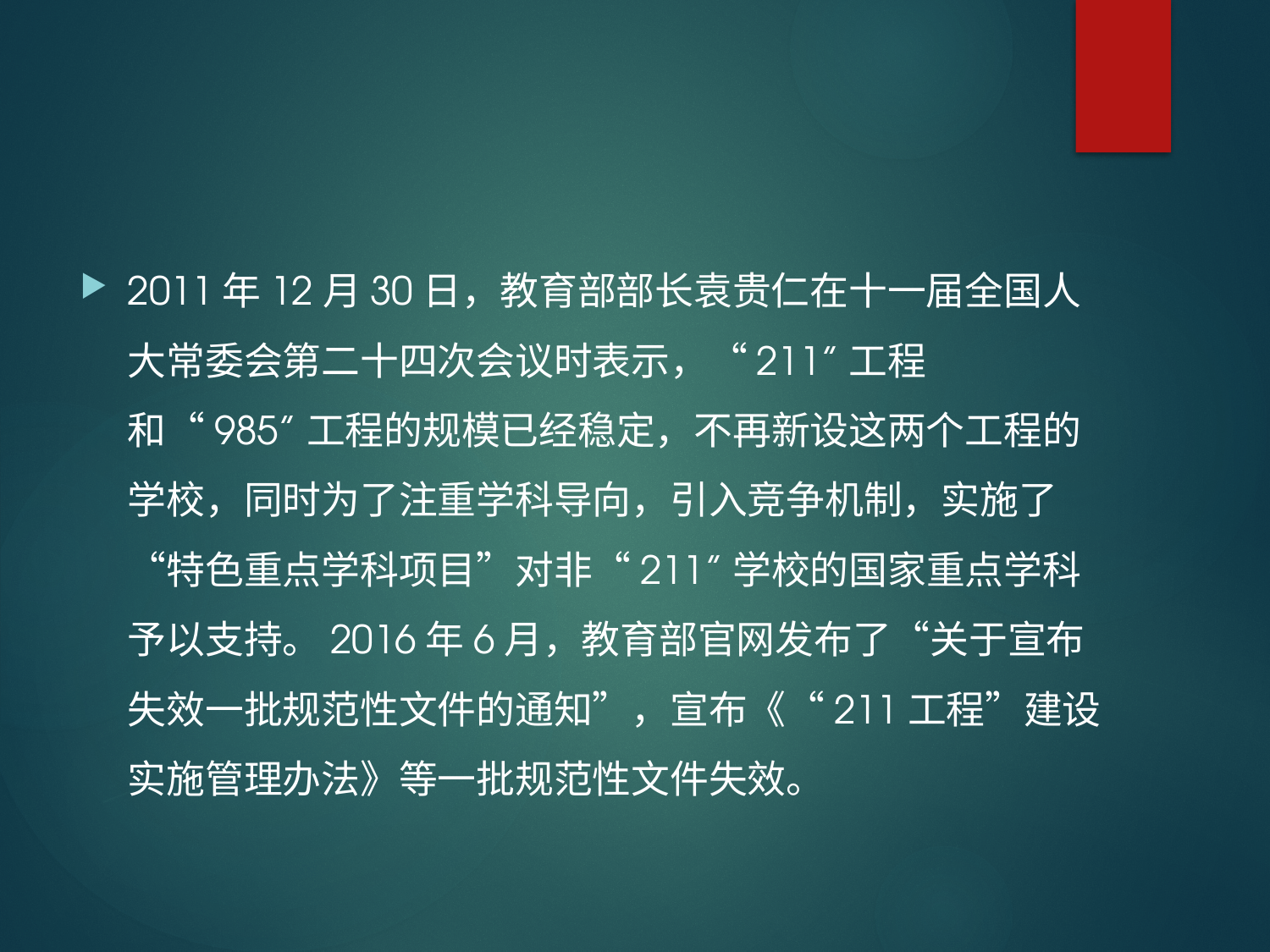

#
2011年12月30日，教育部部长袁贵仁在十一届全国人大常委会第二十四次会议时表示，“211”工程和“985”工程的规模已经稳定，不再新设这两个工程的学校，同时为了注重学科导向，引入竞争机制，实施了“特色重点学科项目”对非“211”学校的国家重点学科予以支持。2016年6月，教育部官网发布了“关于宣布失效一批规范性文件的通知”，宣布《“211工程”建设实施管理办法》等一批规范性文件失效。